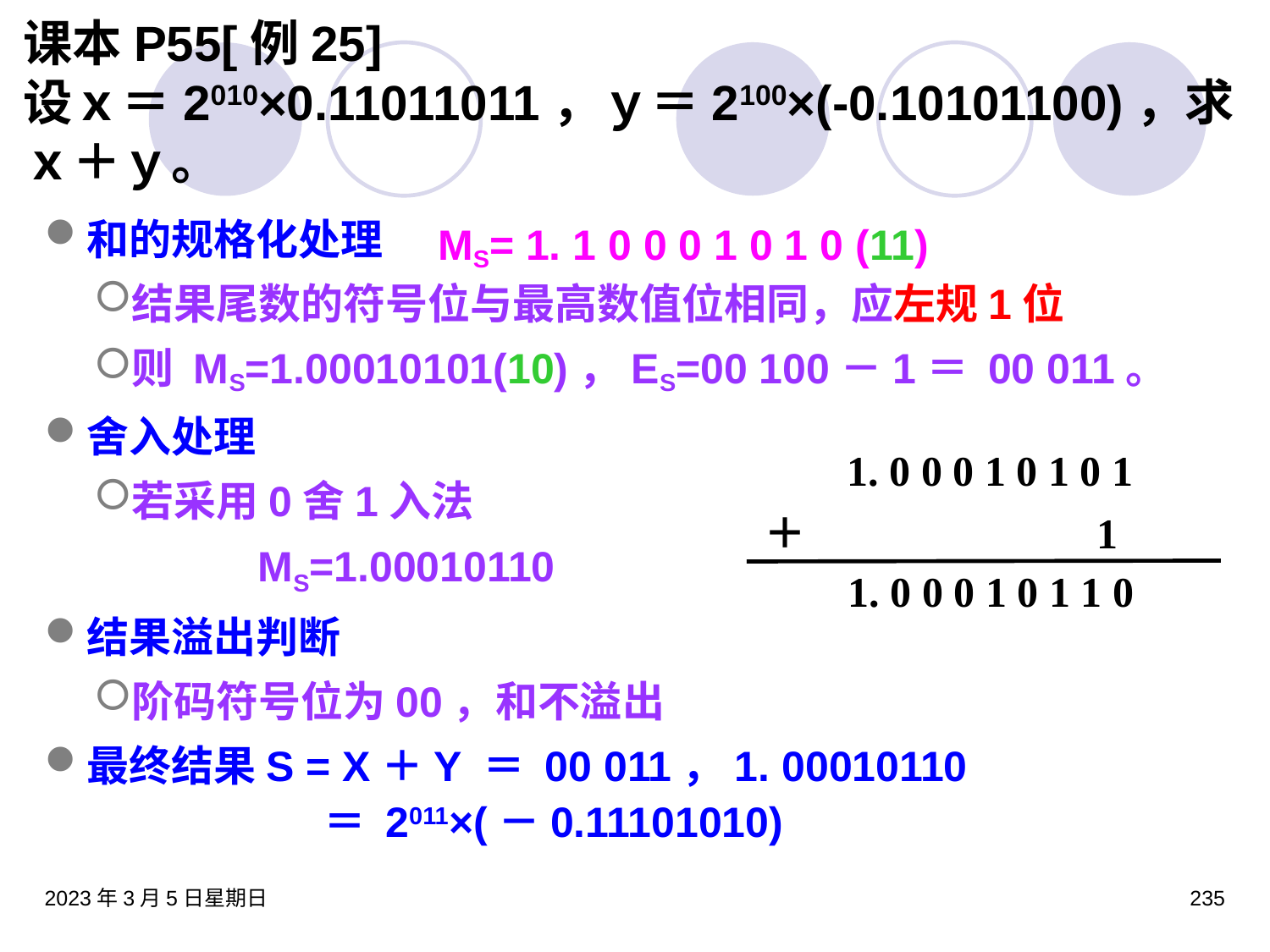

# 课本P55[例25] 设ｘ＝2010×0.11011011，ｙ＝2100×(-0.10101100)，求ｘ＋ｙ。
和的规格化处理
结果尾数的符号位与最高数值位相同，应左规1位
则 MS=1.00010101(10)，ES=00 100－1＝ 00 011。
舍入处理
若采用0舍1入法
		MS=1.00010110
结果溢出判断
阶码符号位为00，和不溢出
最终结果S = X＋Y ＝ 00 011，1. 00010110
	         ＝ 2011×(－0.11101010)
MS= 1. 1 0 0 0 1 0 1 0 (11)
1. 0 0 0 1 0 1 0 1
＋　                         1

1. 0 0 0 1 0 1 1 0
2023年3月5日星期日
235